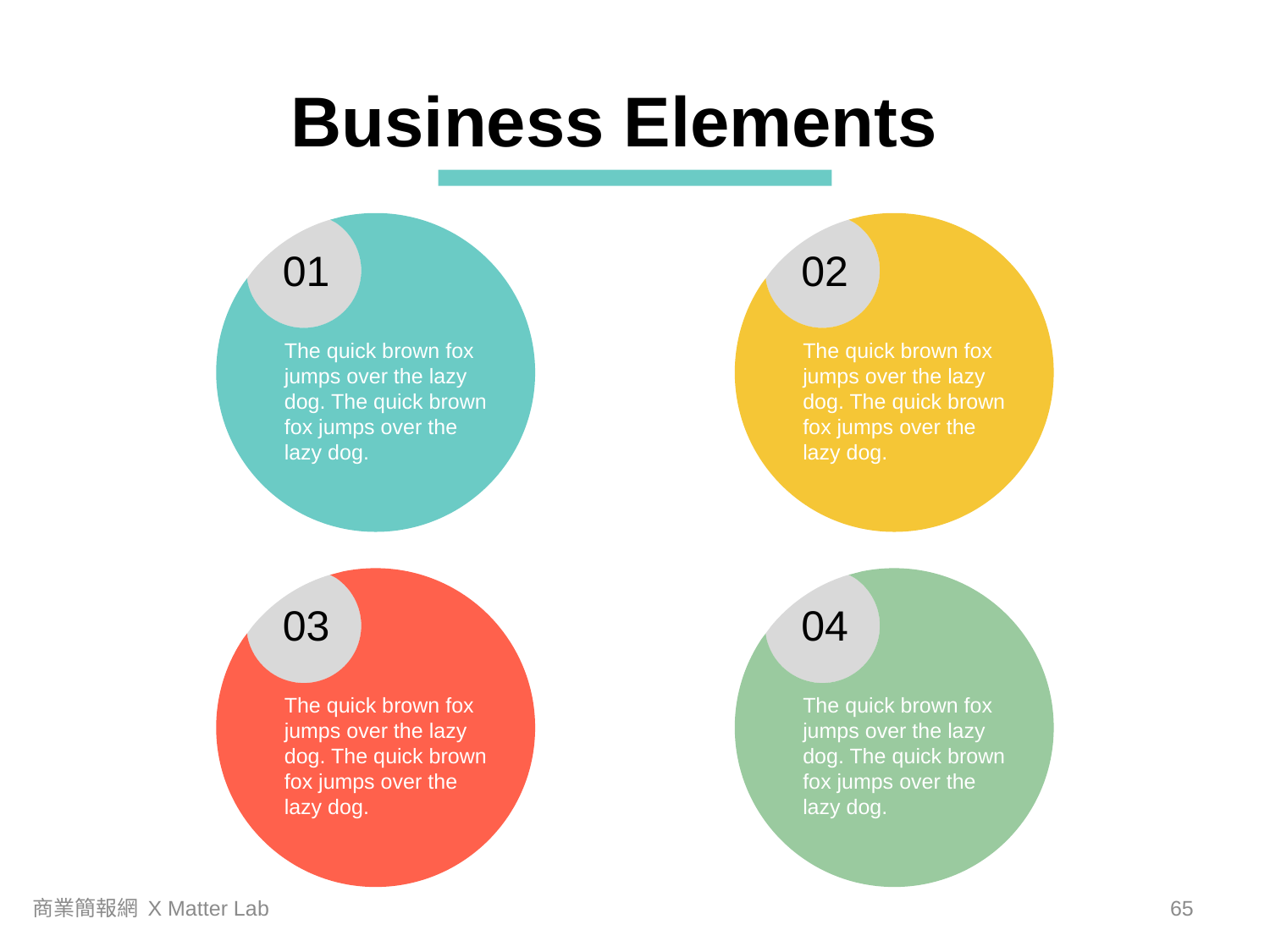

Business Elements

01
02
The quick brown fox jumps over the lazy dog. The quick brown fox jumps over the lazy dog.
The quick brown fox jumps over the lazy dog. The quick brown fox jumps over the lazy dog.

03
04
The quick brown fox jumps over the lazy dog. The quick brown fox jumps over the lazy dog.
The quick brown fox jumps over the lazy dog. The quick brown fox jumps over the lazy dog.
商業簡報網 X Matter Lab
65